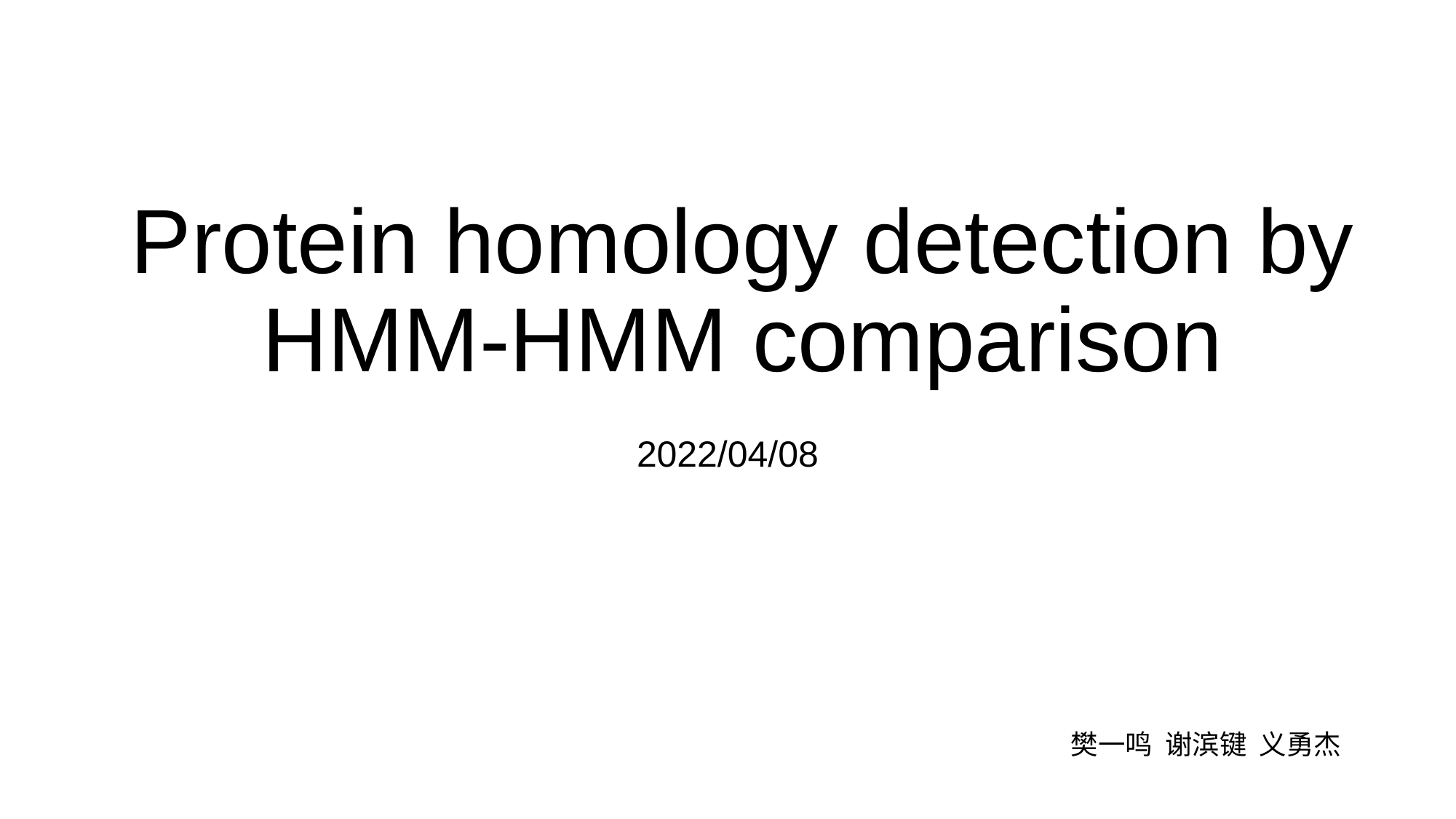

# Protein homology detection by HMM-HMM comparison
2022/04/08
樊一鸣  谢滨键  义勇杰